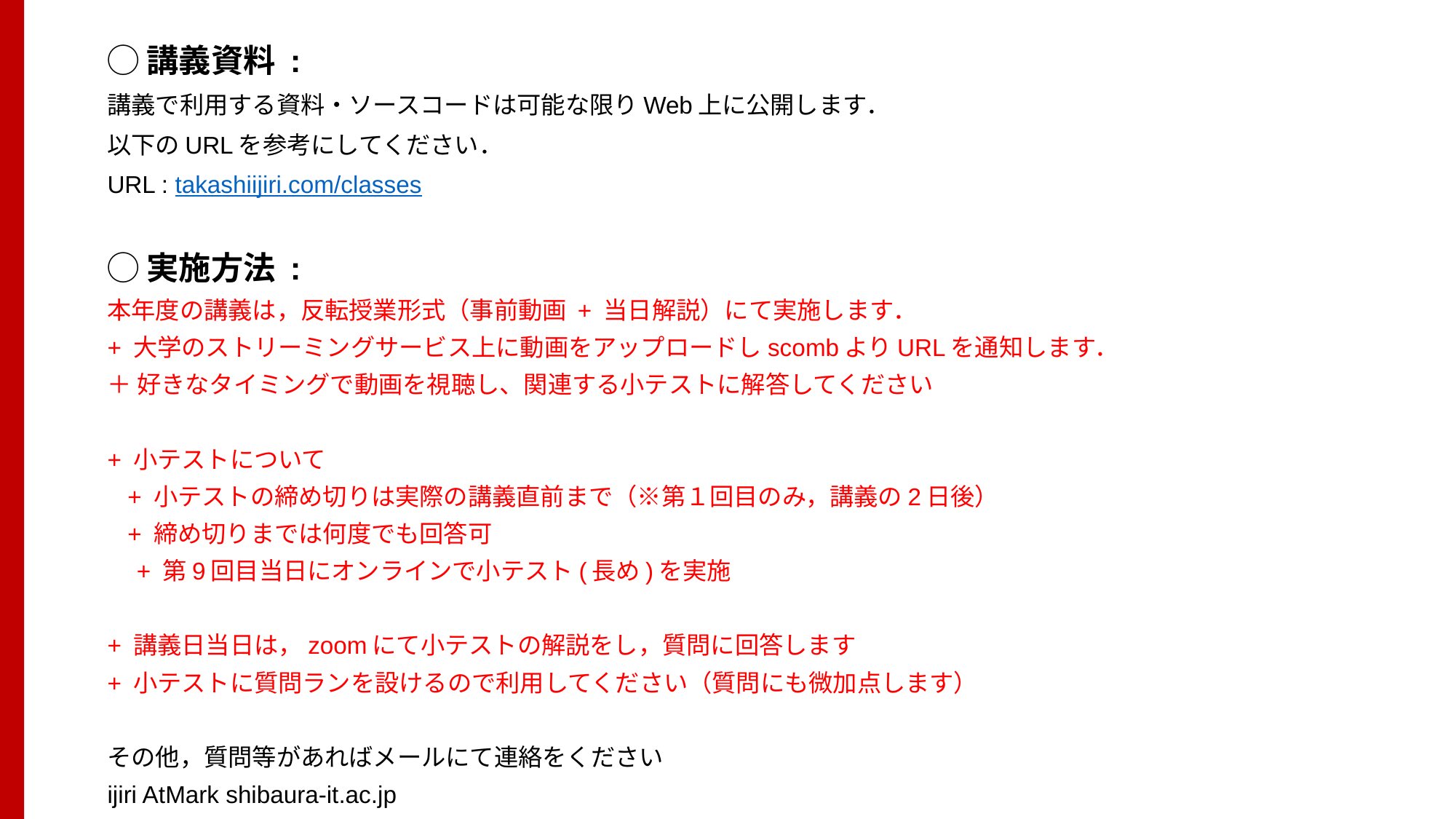

◯講義資料 :
講義で利用する資料・ソースコードは可能な限りWeb上に公開します．
以下のURLを参考にしてください．
URL : takashiijiri.com/classes

◯実施方法 :
本年度の講義は，反転授業形式（事前動画 + 当日解説）にて実施します．
+ 大学のストリーミングサービス上に動画をアップロードしscombよりURLを通知します．
＋ 好きなタイミングで動画を視聴し、関連する小テストに解答してください

+ 小テストについて
   + 小テストの締め切りは実際の講義直前まで（※第１回目のみ，講義の2日後）
   + 締め切りまでは何度でも回答可
　+ 第9回目当日にオンラインで小テスト(長め)を実施

+ 講義日当日は，zoomにて小テストの解説をし，質問に回答します
+ 小テストに質問ランを設けるので利用してください（質問にも微加点します）

その他，質問等があればメールにて連絡をください
ijiri AtMark shibaura-it.ac.jp